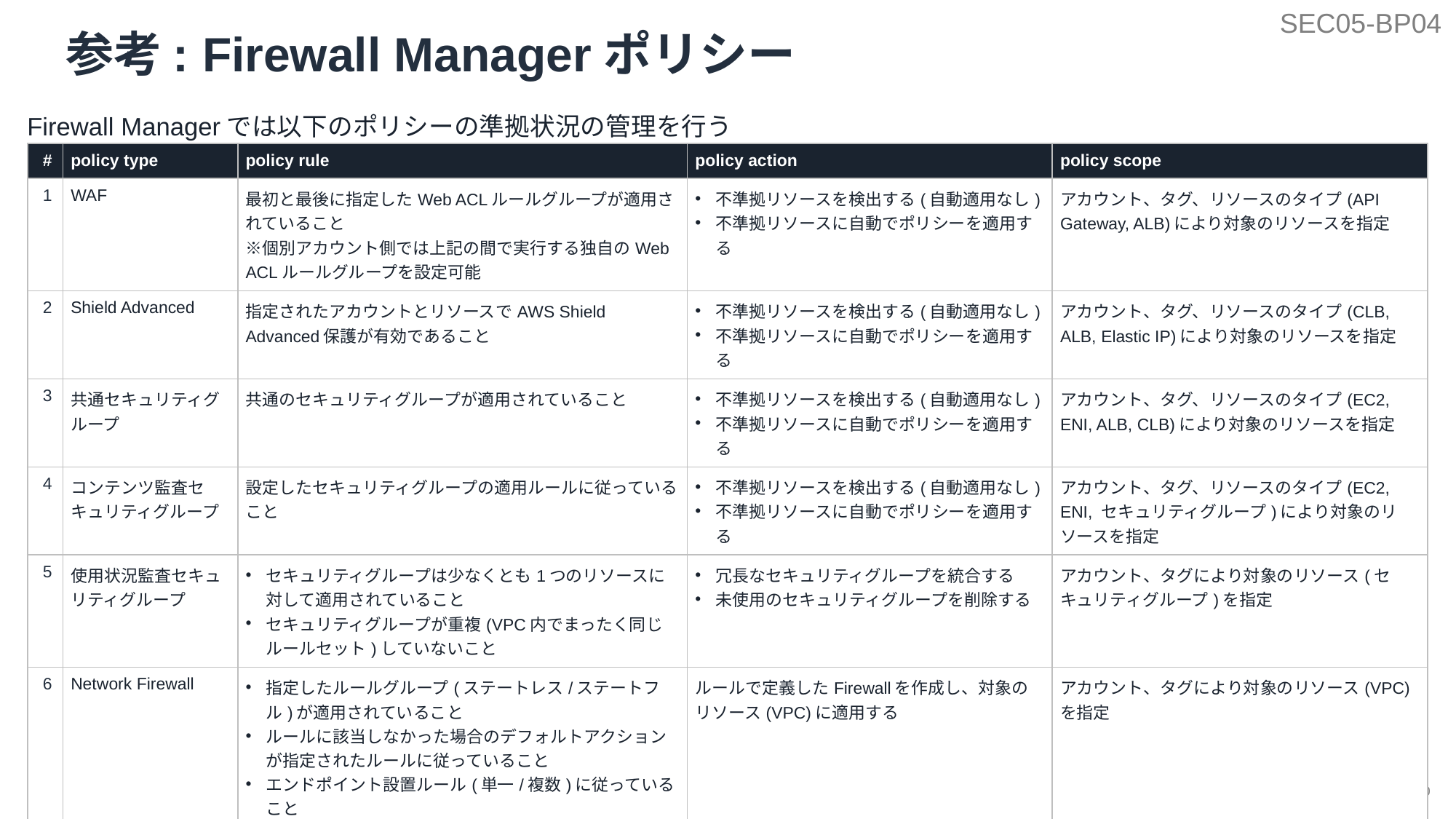

SEC05-BP04
# 参考: Firewall Managerポリシー
Firewall Managerでは以下のポリシーの準拠状況の管理を行う
| # | policy type | policy rule | policy action | policy scope |
| --- | --- | --- | --- | --- |
| 1 | WAF | 最初と最後に指定したWeb ACLルールグループが適用されていること ※個別アカウント側では上記の間で実行する独自のWeb ACLルールグループを設定可能 | 不準拠リソースを検出する(自動適用なし) 不準拠リソースに自動でポリシーを適用する | アカウント、タグ、リソースのタイプ(API Gateway, ALB)により対象のリソースを指定 |
| 2 | Shield Advanced | 指定されたアカウントとリソースでAWS Shield Advanced保護が有効であること | 不準拠リソースを検出する(自動適用なし) 不準拠リソースに自動でポリシーを適用する | アカウント、タグ、リソースのタイプ(CLB, ALB, Elastic IP)により対象のリソースを指定 |
| 3 | 共通セキュリティグループ | 共通のセキュリティグループが適用されていること | 不準拠リソースを検出する(自動適用なし) 不準拠リソースに自動でポリシーを適用する | アカウント、タグ、リソースのタイプ(EC2, ENI, ALB, CLB)により対象のリソースを指定 |
| 4 | コンテンツ監査セキュリティグループ | 設定したセキュリティグループの適用ルールに従っていること | 不準拠リソースを検出する(自動適用なし) 不準拠リソースに自動でポリシーを適用する | アカウント、タグ、リソースのタイプ(EC2, ENI, セキュリティグループ)により対象のリソースを指定 |
| 5 | 使用状況監査セキュリティグループ | セキュリティグループは少なくとも1つのリソースに対して適用されていること セキュリティグループが重複(VPC内でまったく同じルールセット)していないこと | 冗長なセキュリティグループを統合する 未使用のセキュリティグループを削除する | アカウント、タグにより対象のリソース(セキュリティグループ)を指定 |
| 6 | Network Firewall | 指定したルールグループ(ステートレス/ステートフル)が適用されていること ルールに該当しなかった場合のデフォルトアクションが指定されたルールに従っていること エンドポイント設置ルール(単一/複数)に従っていること | ルールで定義したFirewallを作成し、対象のリソース(VPC)に適用する | アカウント、タグにより対象のリソース(VPC)を指定 |
| 7 | Route 53 DNS Firewall | 最初と最後に指定したDNS Firewallのルールグループが適用されていること ※個別アカウント側では上記の間で実行する独自のDNS Firewallのルールグループを設定可能 | 未適用VPCを検出する。(自動適用なし) 未適用VPCを検出し、自動でポリシーを適用する | アカウント、タグにより対象のリソース(VPC)を指定 |